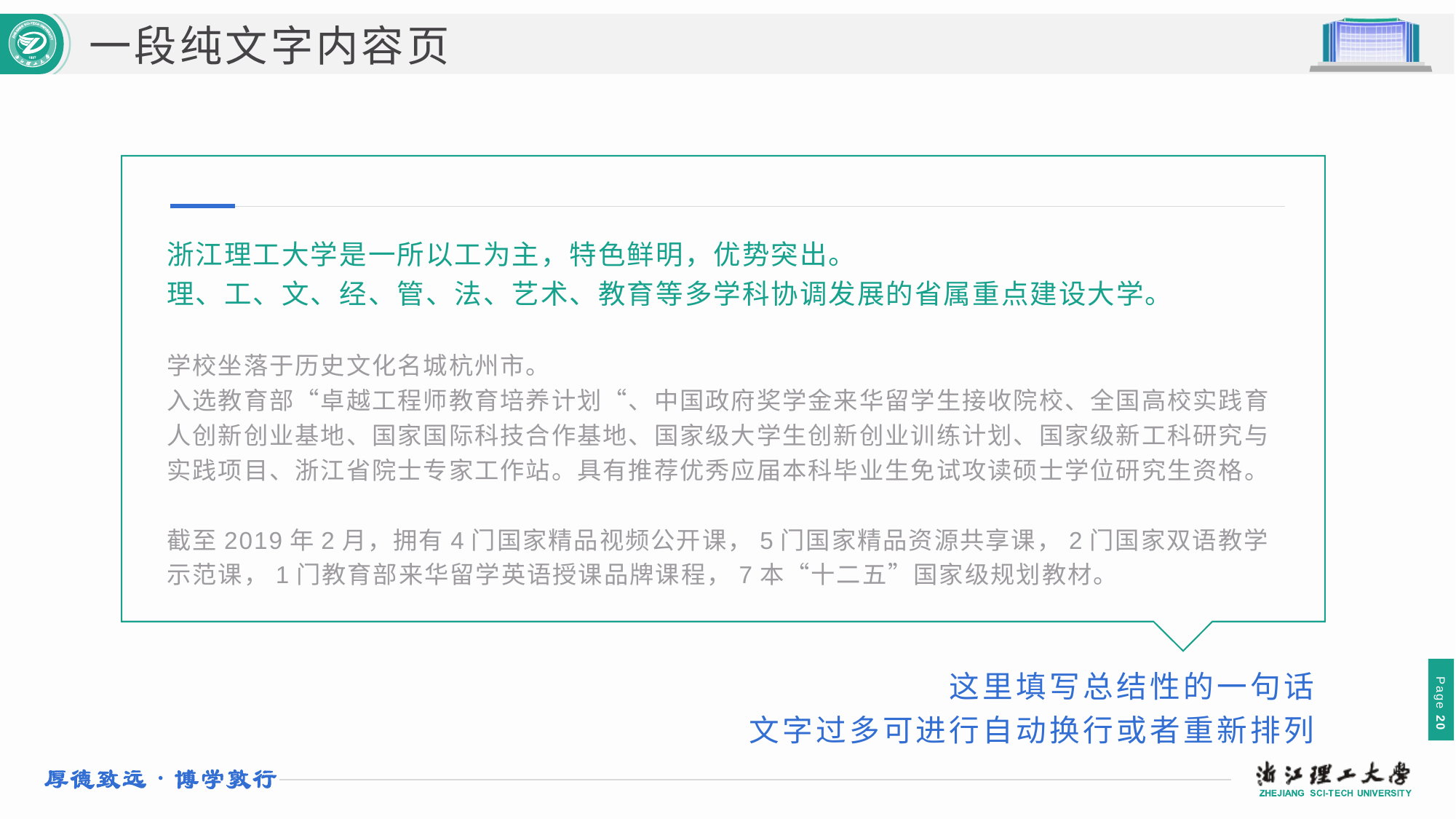

一段纯文字内容页

浙江理工大学是一所以工为主，特色鲜明，优势突出。
理、工、文、经、管、法、艺术、教育等多学科协调发展的省属重点建设大学。

学校坐落于历史文化名城杭州市。
入选教育部“卓越工程师教育培养计划“、中国政府奖学金来华留学生接收院校、全国高校实践育人创新创业基地、国家国际科技合作基地、国家级大学生创新创业训练计划、国家级新工科研究与实践项目、浙江省院士专家工作站。具有推荐优秀应届本科毕业生免试攻读硕士学位研究生资格。

截至2019年2月，拥有4门国家精品视频公开课，5门国家精品资源共享课，2门国家双语教学示范课，1门教育部来华留学英语授课品牌课程，7本“十二五”国家级规划教材。
这里填写总结性的一句话
文字过多可进行自动换行或者重新排列